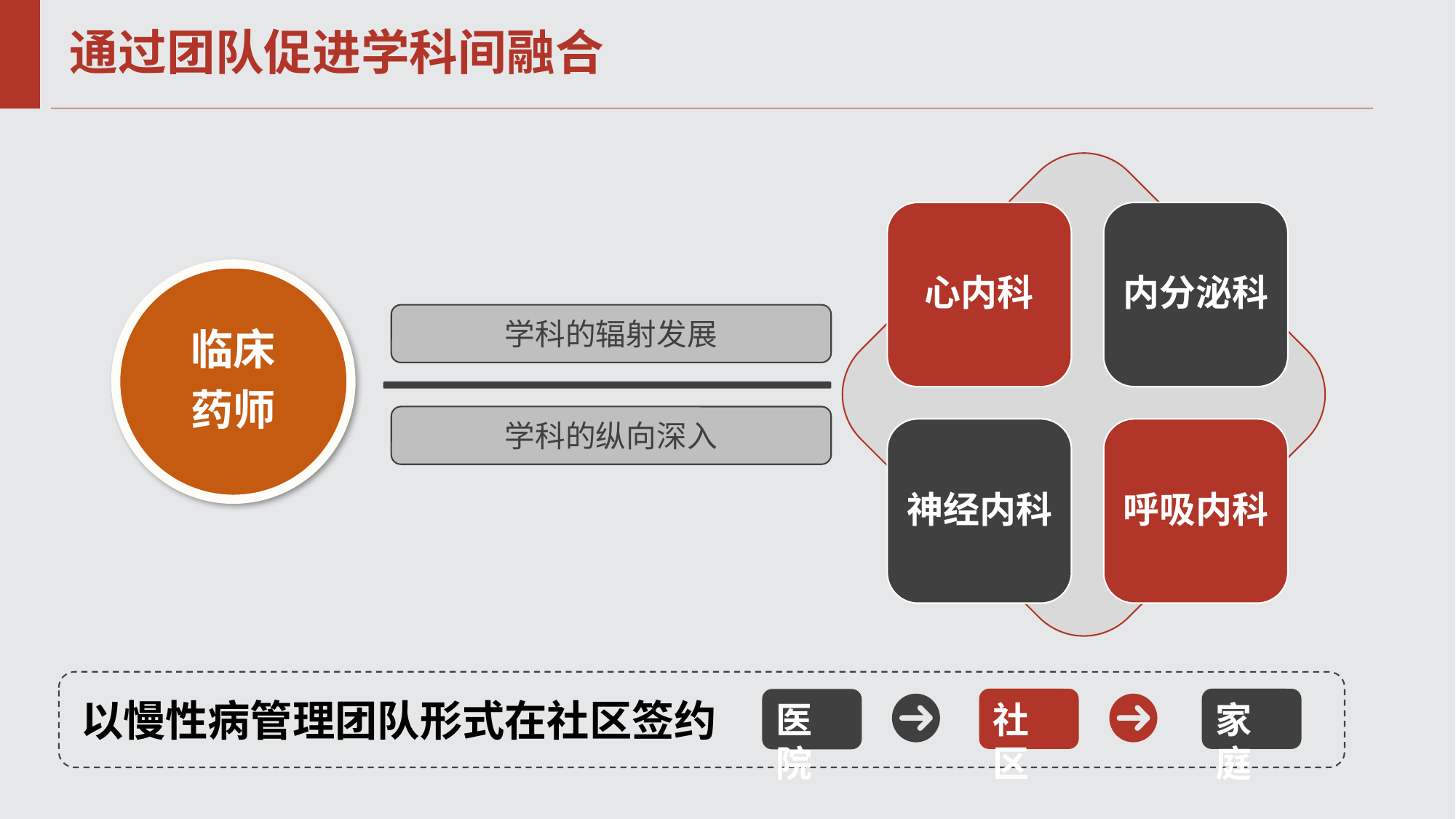

# 通过团队促进学科间融合
心内科
内分泌科
神经内科
呼吸内科

临床
药师
学科的辐射发展

学科的纵向深入

社区
家庭
医院

以慢性病管理团队形式在社区签约